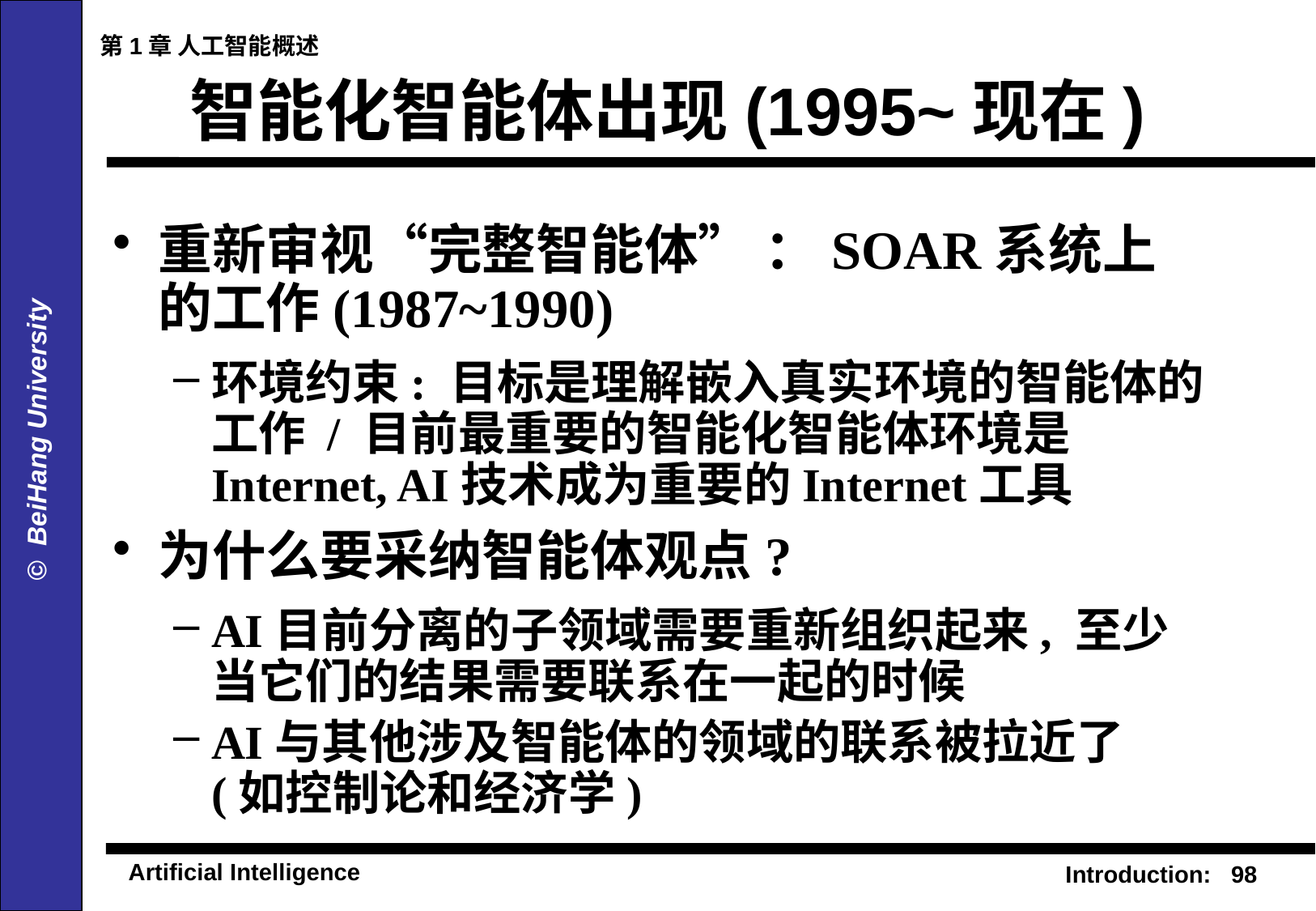

第1章 人工智能概述
# 智能化智能体出现(1995~现在)
重新审视“完整智能体” ：SOAR系统上的工作(1987~1990)
环境约束: 目标是理解嵌入真实环境的智能体的工作 / 目前最重要的智能化智能体环境是Internet, AI技术成为重要的Internet工具
为什么要采纳智能体观点?
AI目前分离的子领域需要重新组织起来, 至少当它们的结果需要联系在一起的时候
AI与其他涉及智能体的领域的联系被拉近了(如控制论和经济学)